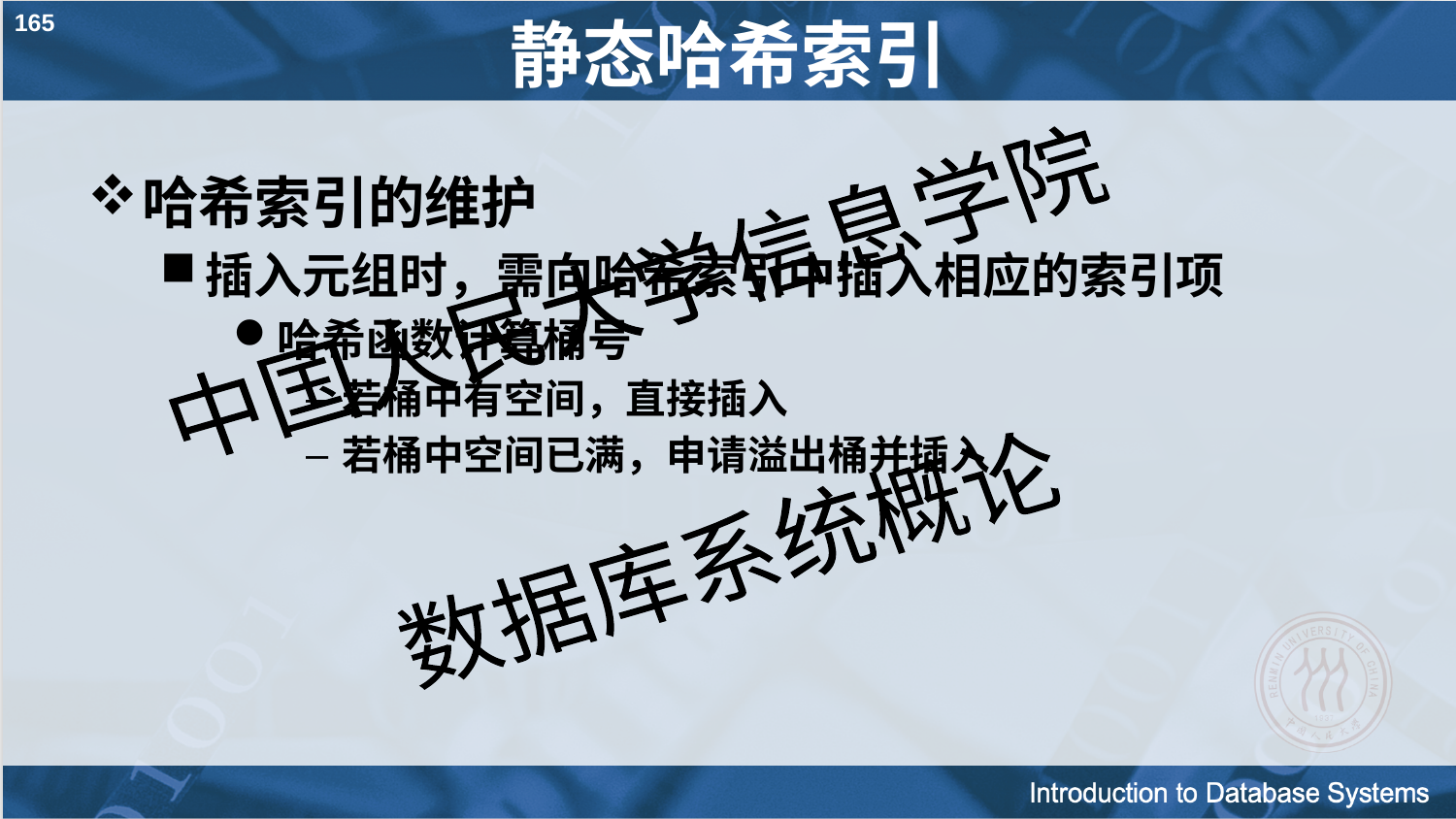

165
# 静态哈希索引
哈希索引的维护
插入元组时，需向哈希索引中插入相应的索引项
哈希函数计算桶号
若桶中有空间，直接插入
若桶中空间已满，申请溢出桶并插入